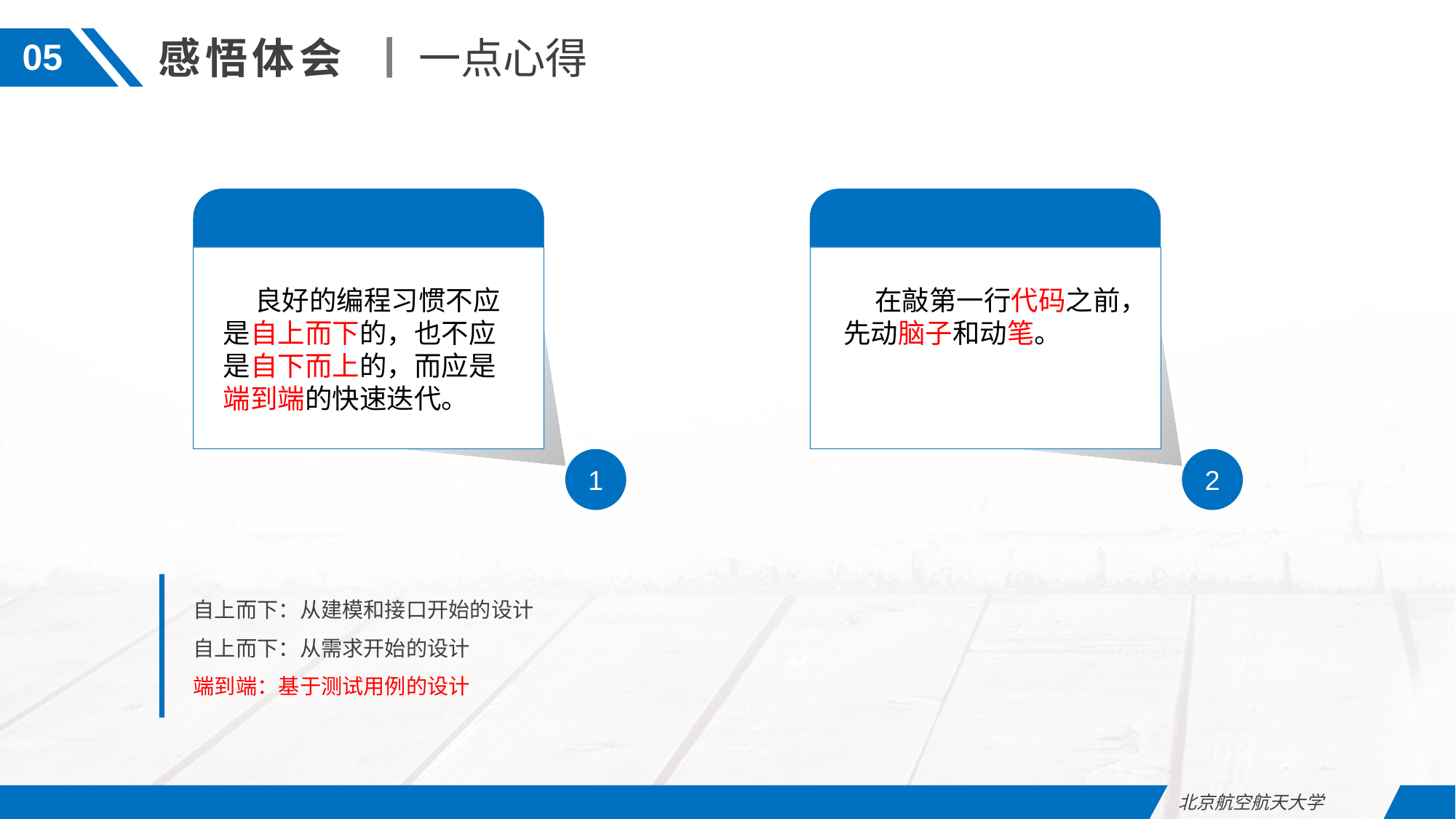

感悟体会
一点心得

05

    良好的编程习惯不应是自上而下的，也不应是自下而上的，而应是端到端的快速迭代。

    在敲第一行代码之前，先动脑子和动笔。

1
2
自上而下：从建模和接口开始的设计
自上而下：从需求开始的设计
端到端：基于测试用例的设计

北京航空航天大学